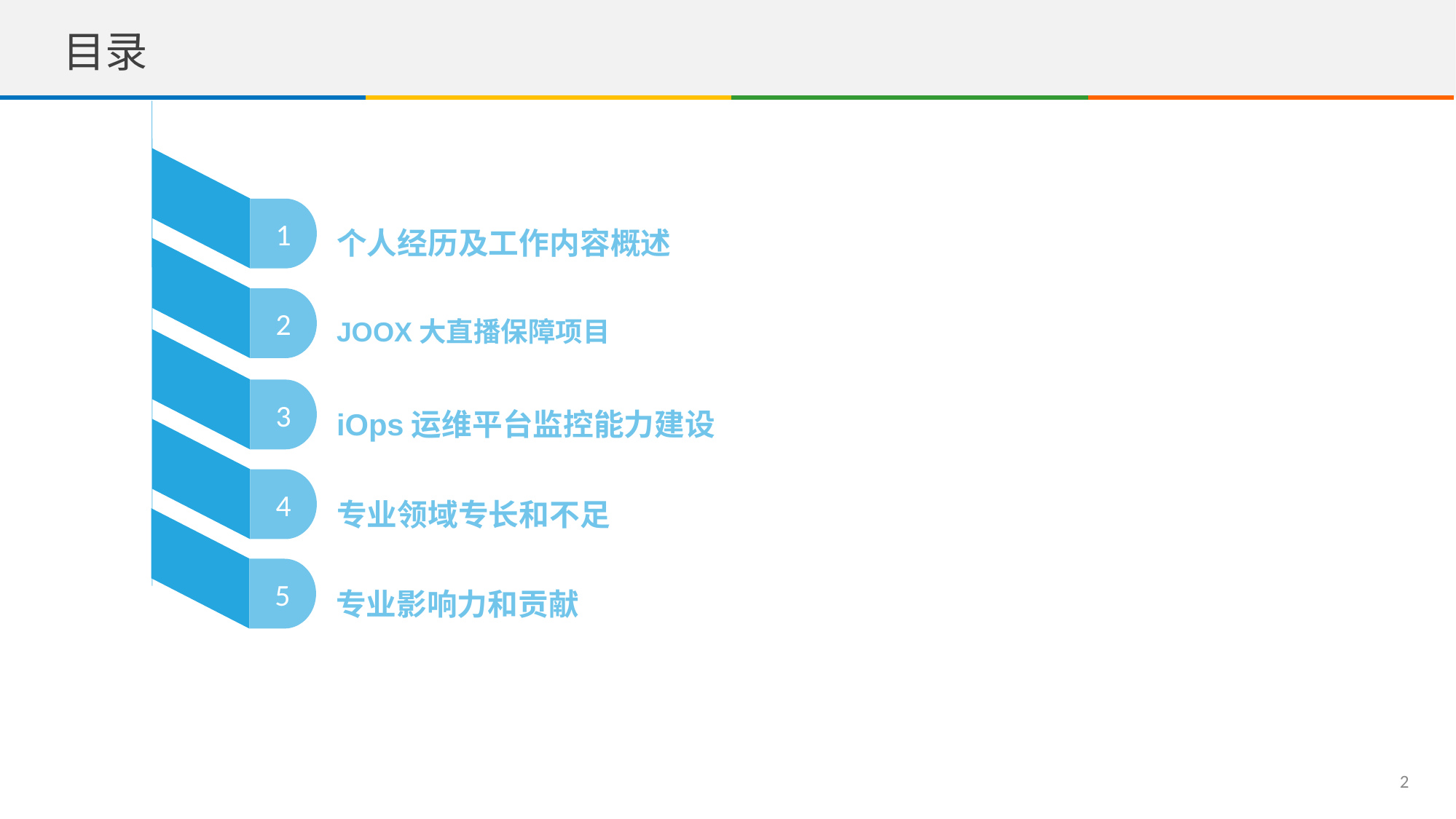

目录

个人经历及工作内容概述
1

JOOX大直播保障项目
2

iOps运维平台监控能力建设
3

专业领域专长和不足
4

专业影响力和贡献
5
2